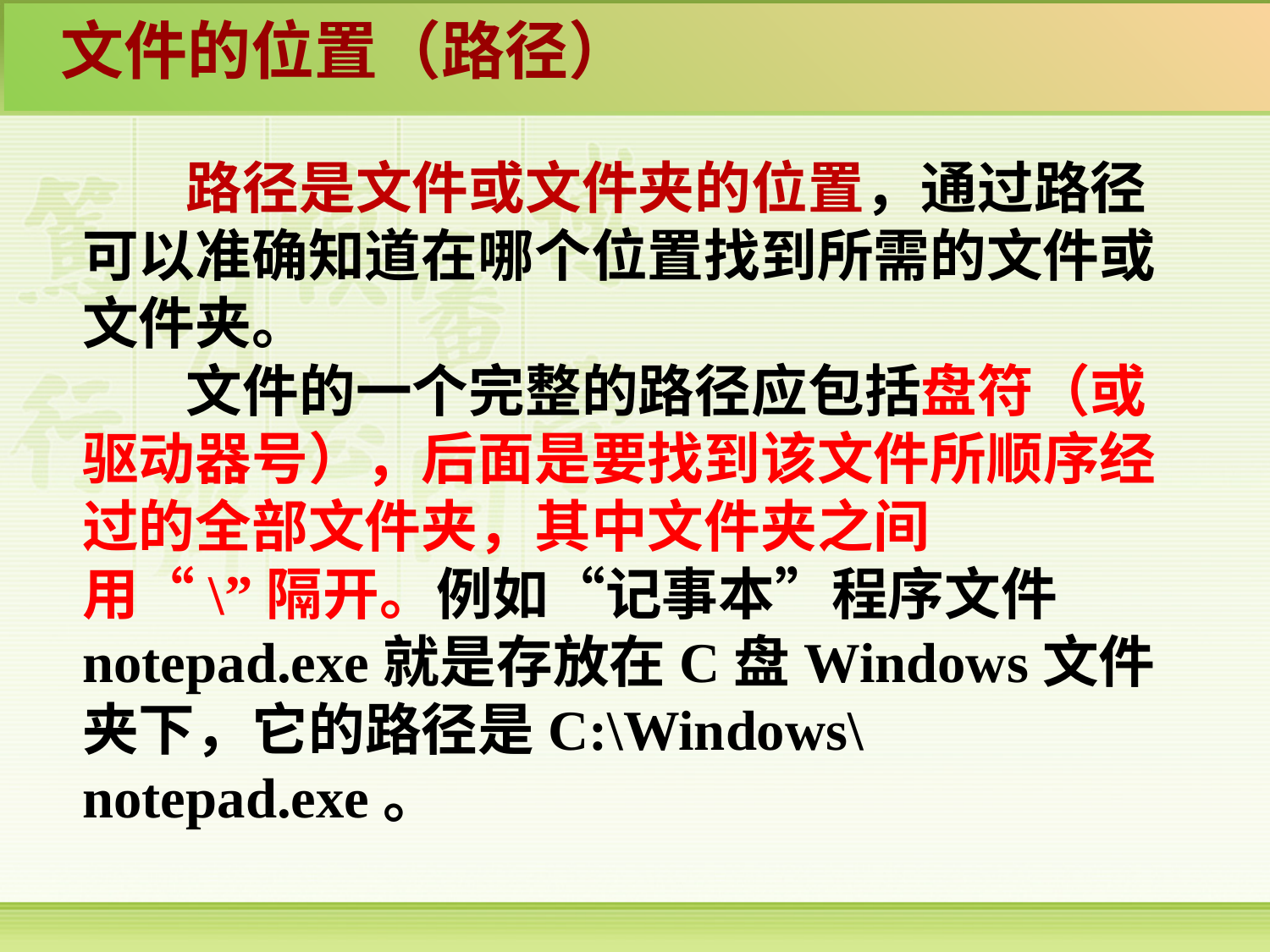

文件的位置（路径）
       路径是文件或文件夹的位置，通过路径可以准确知道在哪个位置找到所需的文件或文件夹。
       文件的一个完整的路径应包括盘符（或驱动器号），后面是要找到该文件所顺序经过的全部文件夹，其中文件夹之间用“\”隔开。例如“记事本”程序文件notepad.exe就是存放在C盘Windows文件夹下，它的路径是C:\Windows\notepad.exe。

41